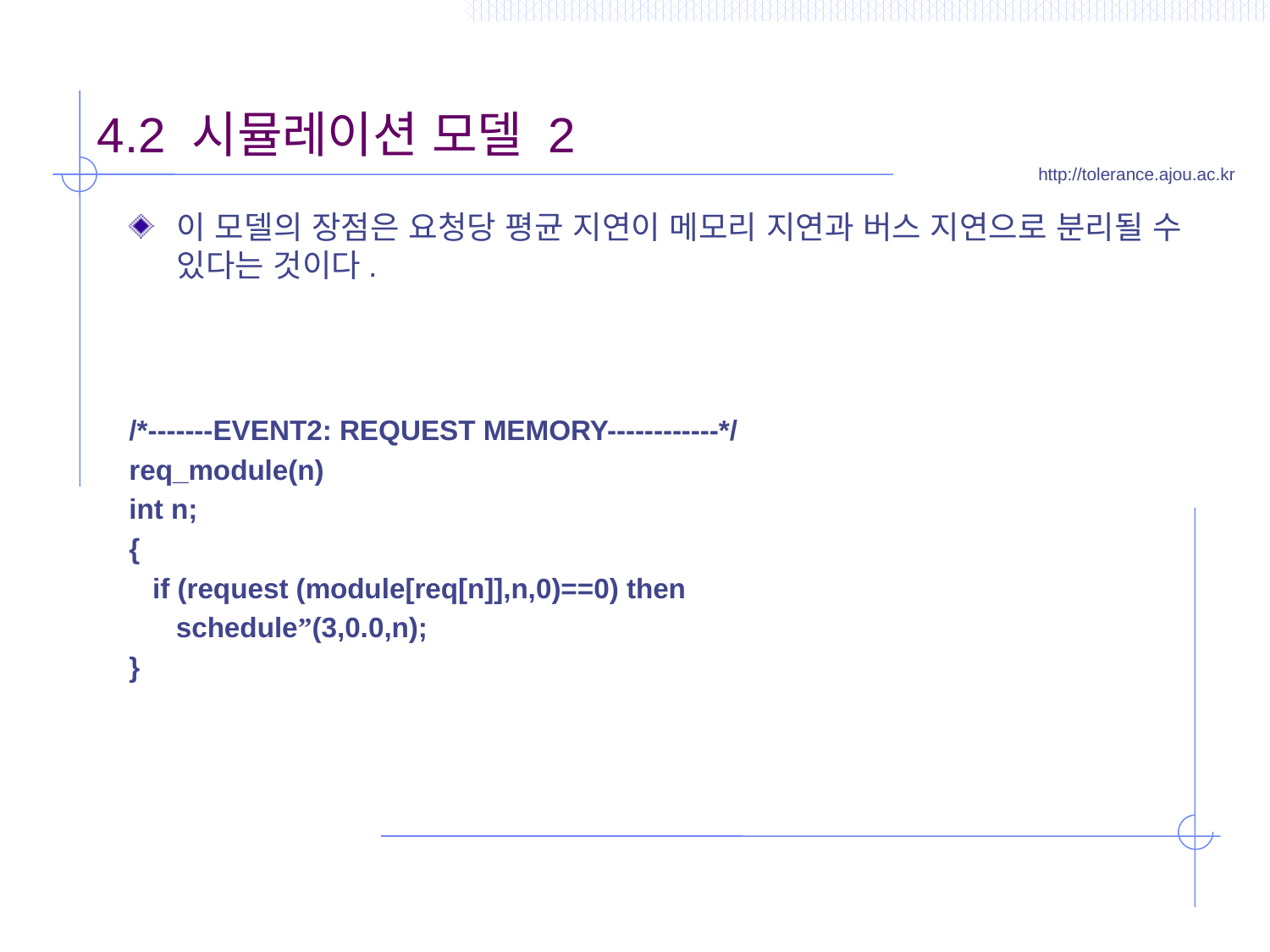

# 4.2 시뮬레이션 모델 2
이 모델의 장점은 요청당 평균 지연이 메모리 지연과 버스 지연으로 분리될 수 있다는 것이다.

/*-------EVENT2: REQUEST MEMORY------------*/
req_module(n)
int n;
{
   if (request (module[req[n]],n,0)==0) then
      schedule”(3,0.0,n);
}